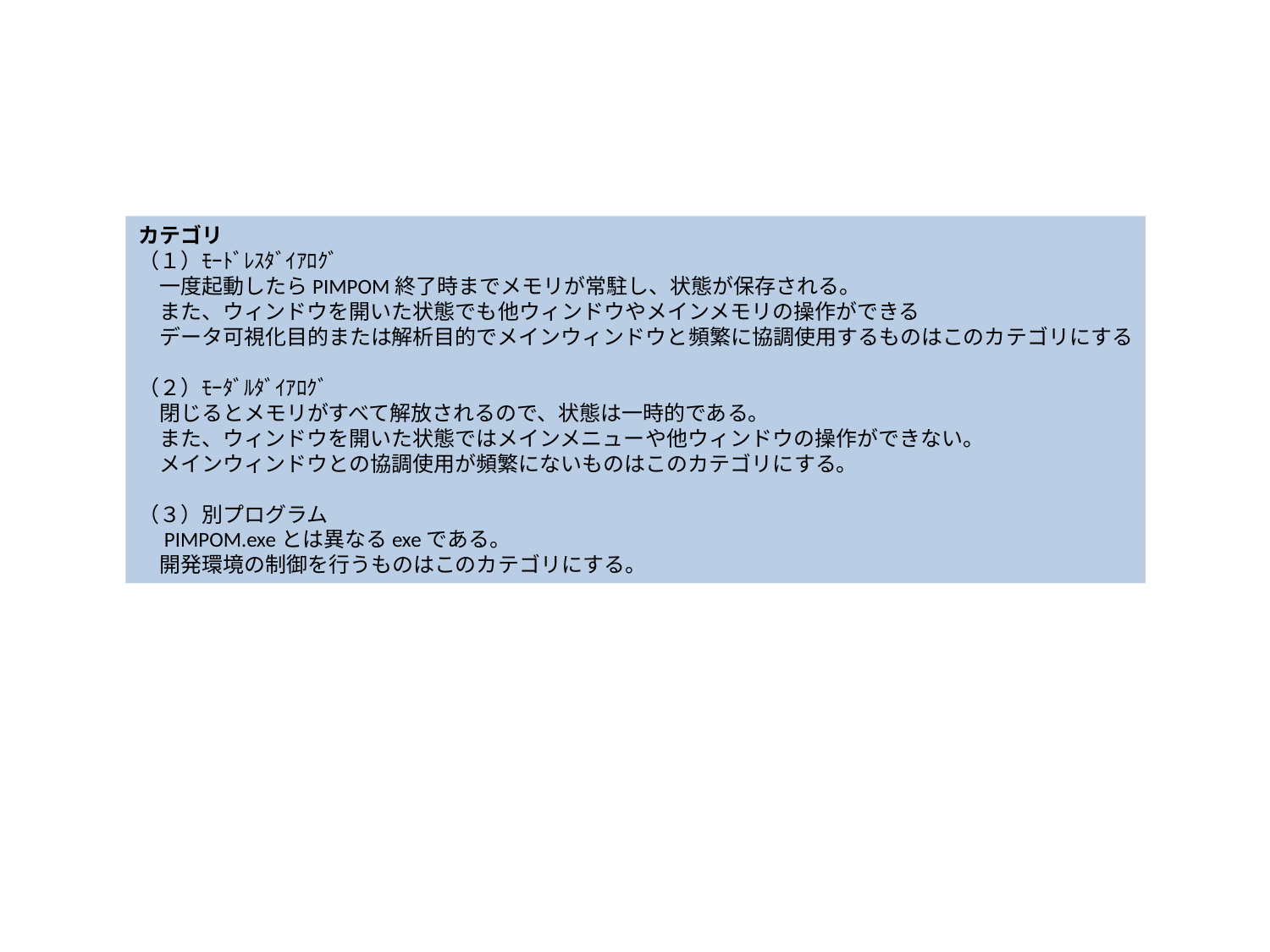

カテゴリ
（１）ﾓｰﾄﾞﾚｽﾀﾞｲｱﾛｸﾞ
　一度起動したらPIMPOM終了時までメモリが常駐し、状態が保存される。
　また、ウィンドウを開いた状態でも他ウィンドウやメインメモリの操作ができる
　データ可視化目的または解析目的でメインウィンドウと頻繁に協調使用するものはこのカテゴリにする

（２）ﾓｰﾀﾞﾙﾀﾞｲｱﾛｸﾞ
　閉じるとメモリがすべて解放されるので、状態は一時的である。
　また、ウィンドウを開いた状態ではメインメニューや他ウィンドウの操作ができない。
　メインウィンドウとの協調使用が頻繁にないものはこのカテゴリにする。

（３）別プログラム
　PIMPOM.exeとは異なるexeである。
　開発環境の制御を行うものはこのカテゴリにする。